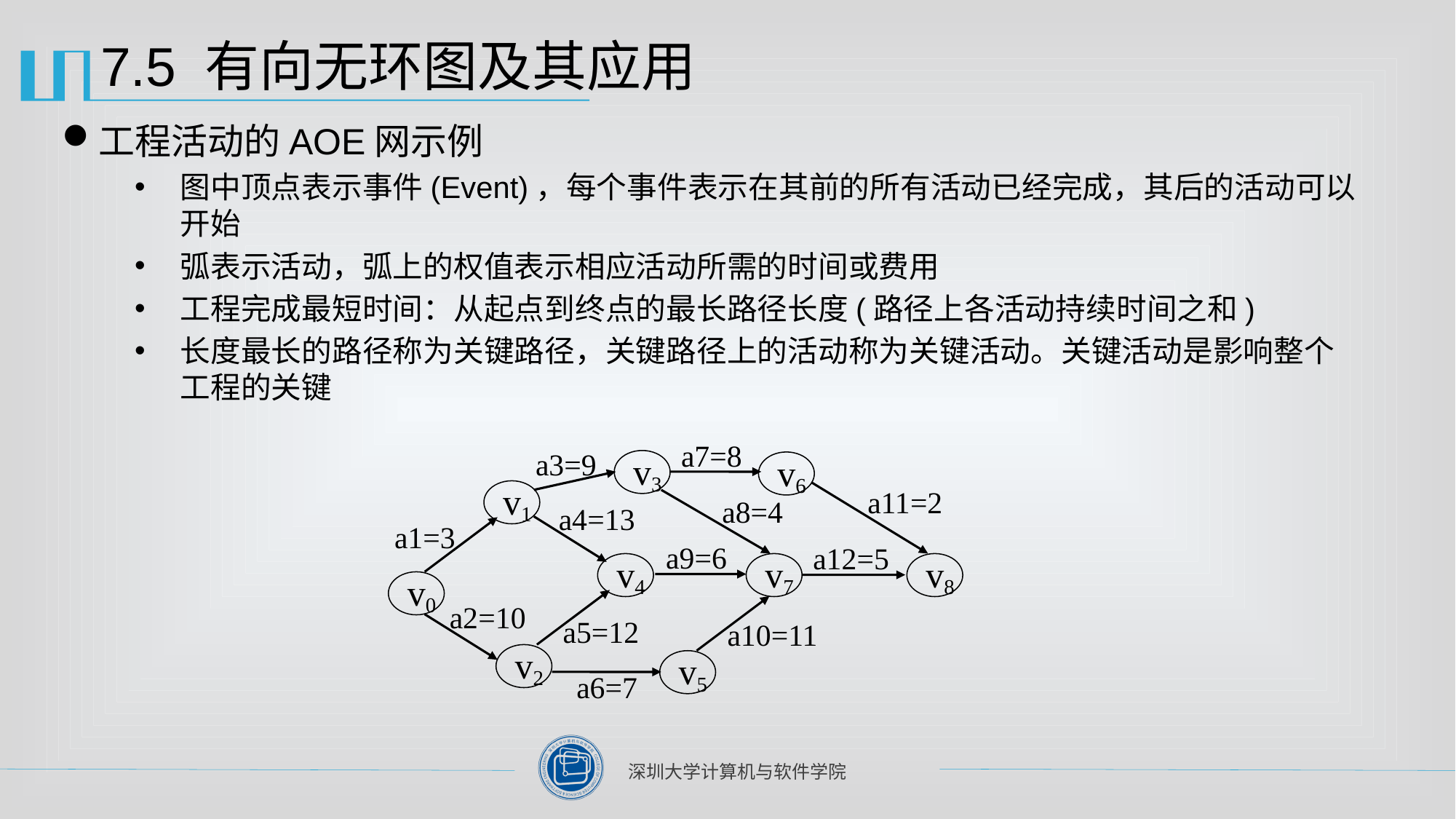

# 7.5 有向无环图及其应用
工程活动的AOE网示例
图中顶点表示事件(Event)，每个事件表示在其前的所有活动已经完成，其后的活动可以开始
弧表示活动，弧上的权值表示相应活动所需的时间或费用
工程完成最短时间：从起点到终点的最长路径长度(路径上各活动持续时间之和)
长度最长的路径称为关键路径，关键路径上的活动称为关键活动。关键活动是影响整个工程的关键

a7=8

a3=9

v3
v6
v1

a11=2

a8=4
a4=13

a1=3

a9=6

a12=5

v4
v7
v8
v0

a5=12

a10=11
a2=10

v2
v5
a6=7

107